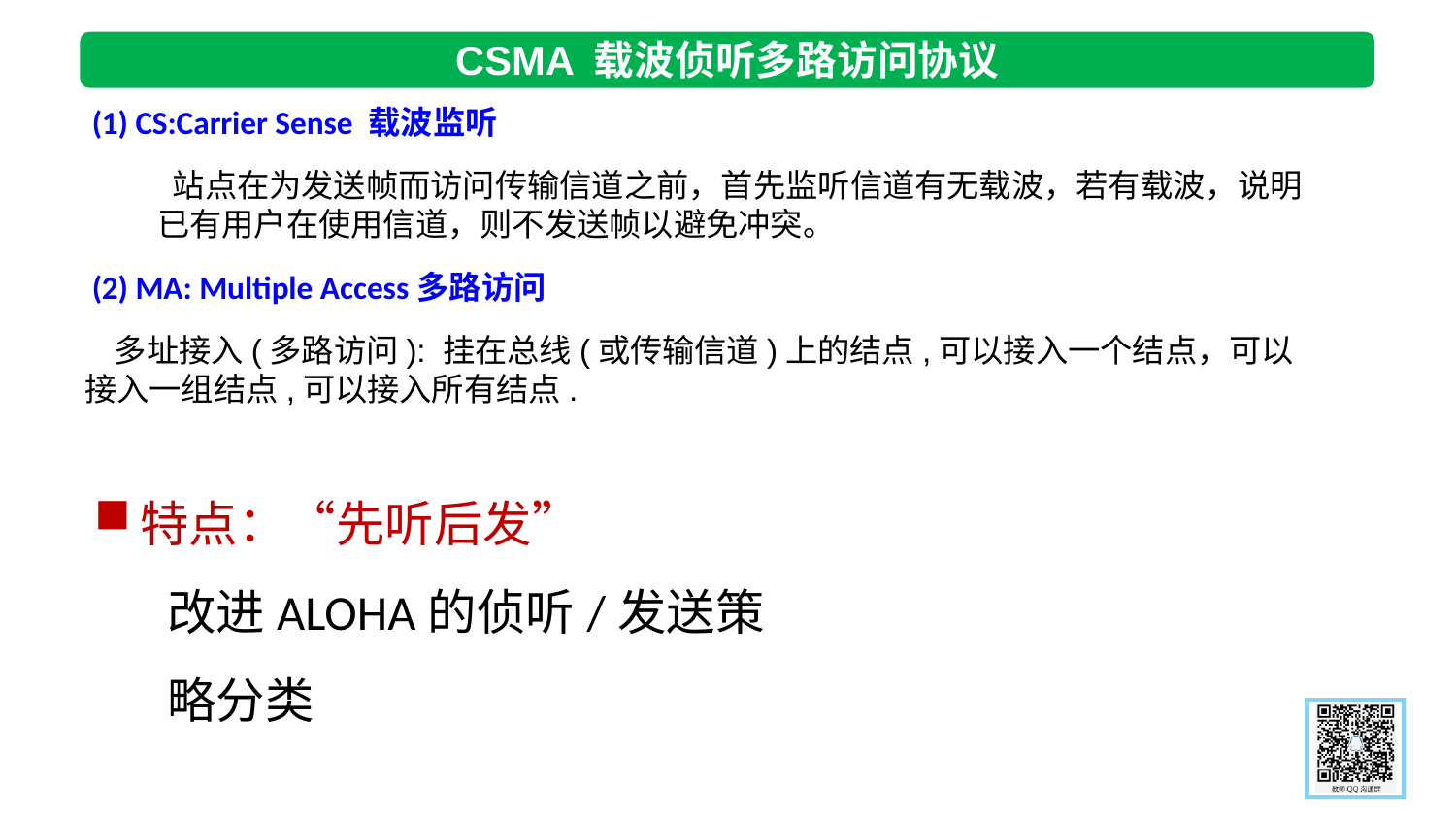

CSMA 载波侦听多路访问协议

 (1) CS:Carrier Sense 载波监听
 站点在为发送帧而访问传输信道之前，首先监听信道有无载波，若有载波，说明已有用户在使用信道，则不发送帧以避免冲突。
 (2) MA: Multiple Access多路访问
   多址接入(多路访问): 挂在总线(或传输信道)上的结点,可以接入一个结点，可以接入一组结点,可以接入所有结点.
特点：“先听后发”
改进ALOHA的侦听/发送策略分类